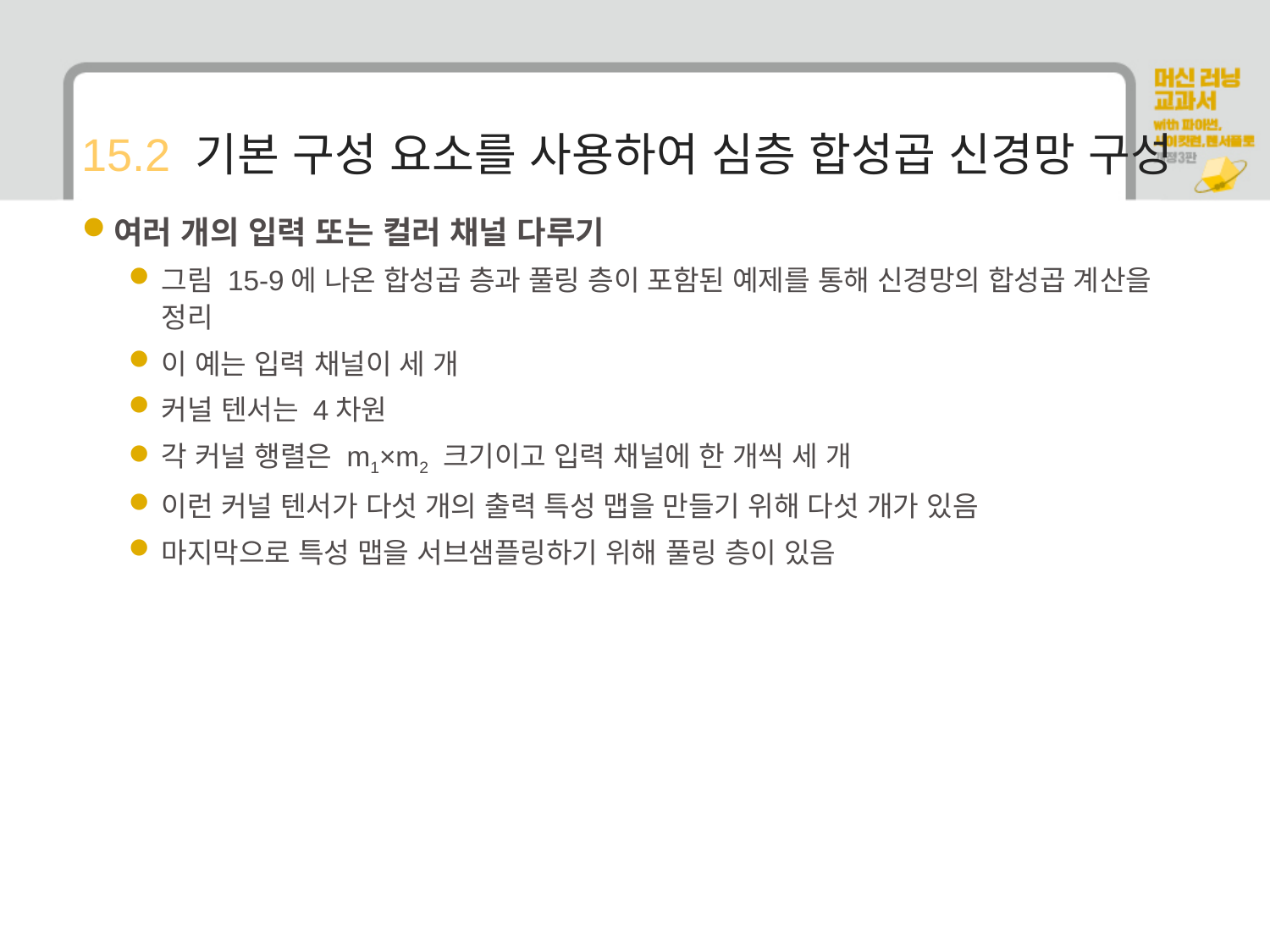

# 15.2 기본 구성 요소를 사용하여 심층 합성곱 신경망 구성
여러 개의 입력 또는 컬러 채널 다루기
그림 15-9에 나온 합성곱 층과 풀링 층이 포함된 예제를 통해 신경망의 합성곱 계산을 정리
이 예는 입력 채널이 세 개
커널 텐서는 4차원
각 커널 행렬은 m1×m2 크기이고 입력 채널에 한 개씩 세 개
이런 커널 텐서가 다섯 개의 출력 특성 맵을 만들기 위해 다섯 개가 있음
마지막으로 특성 맵을 서브샘플링하기 위해 풀링 층이 있음